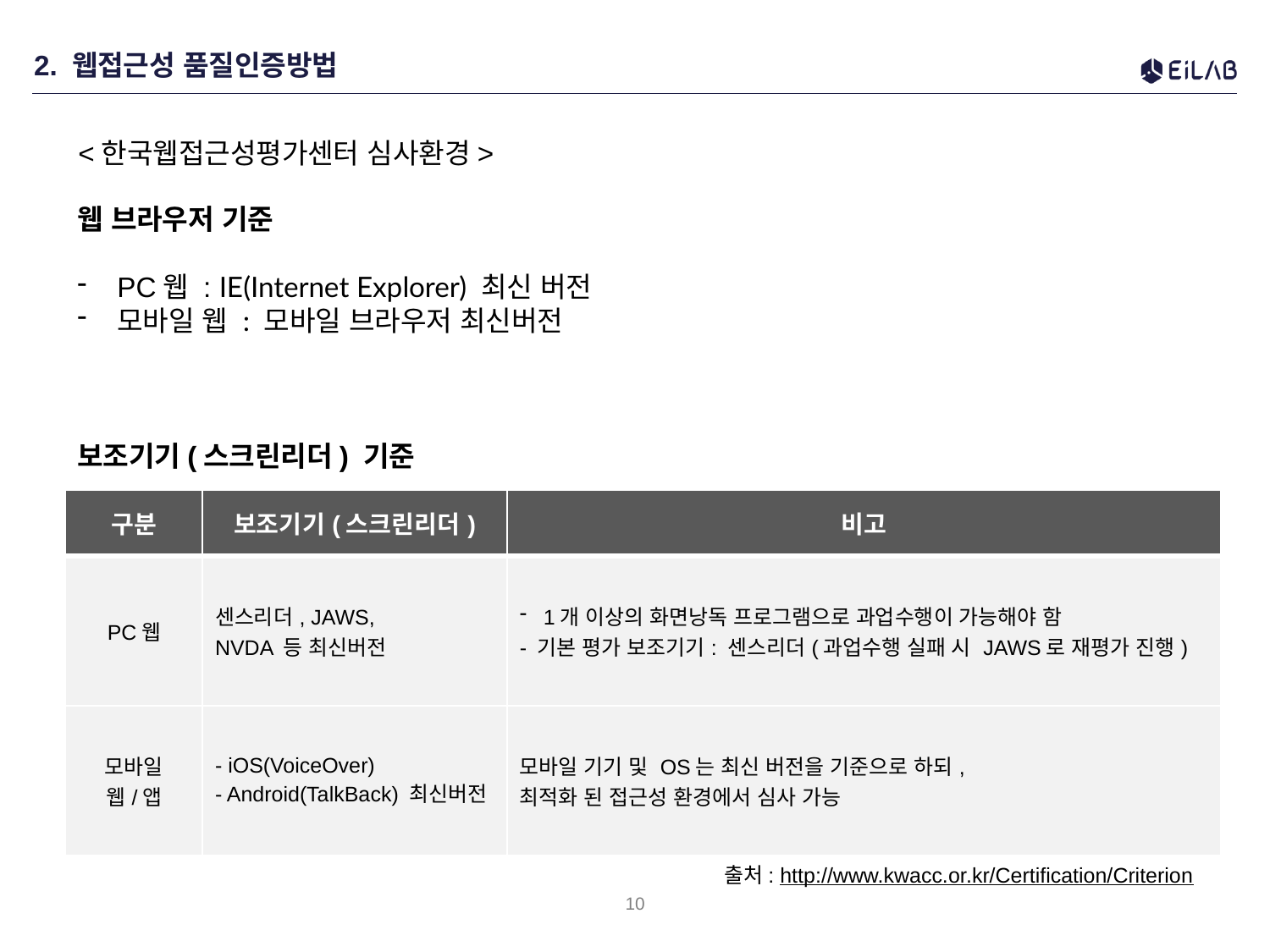

# 2. 웹접근성 품질인증방법
<한국웹접근성평가센터 심사환경>
웹 브라우저 기준

PC웹 : IE(Internet Explorer) 최신 버전
모바일 웹 : 모바일 브라우저 최신버전

보조기기(스크린리더) 기준
| 구분 | 보조기기(스크린리더) | 비고 |
| --- | --- | --- |
| PC웹 | 센스리더, JAWS, NVDA 등 최신버전 | 1개 이상의 화면낭독 프로그램으로 과업수행이 가능해야 함 - 기본 평가 보조기기: 센스리더(과업수행 실패 시 JAWS로 재평가 진행) |
| 모바일 웹/앱 | - iOS(VoiceOver) - Android(TalkBack) 최신버전 | 모바일 기기 및 OS는 최신 버전을 기준으로 하되, 최적화 된 접근성 환경에서 심사 가능 |
출처: http://www.kwacc.or.kr/Certification/Criterion